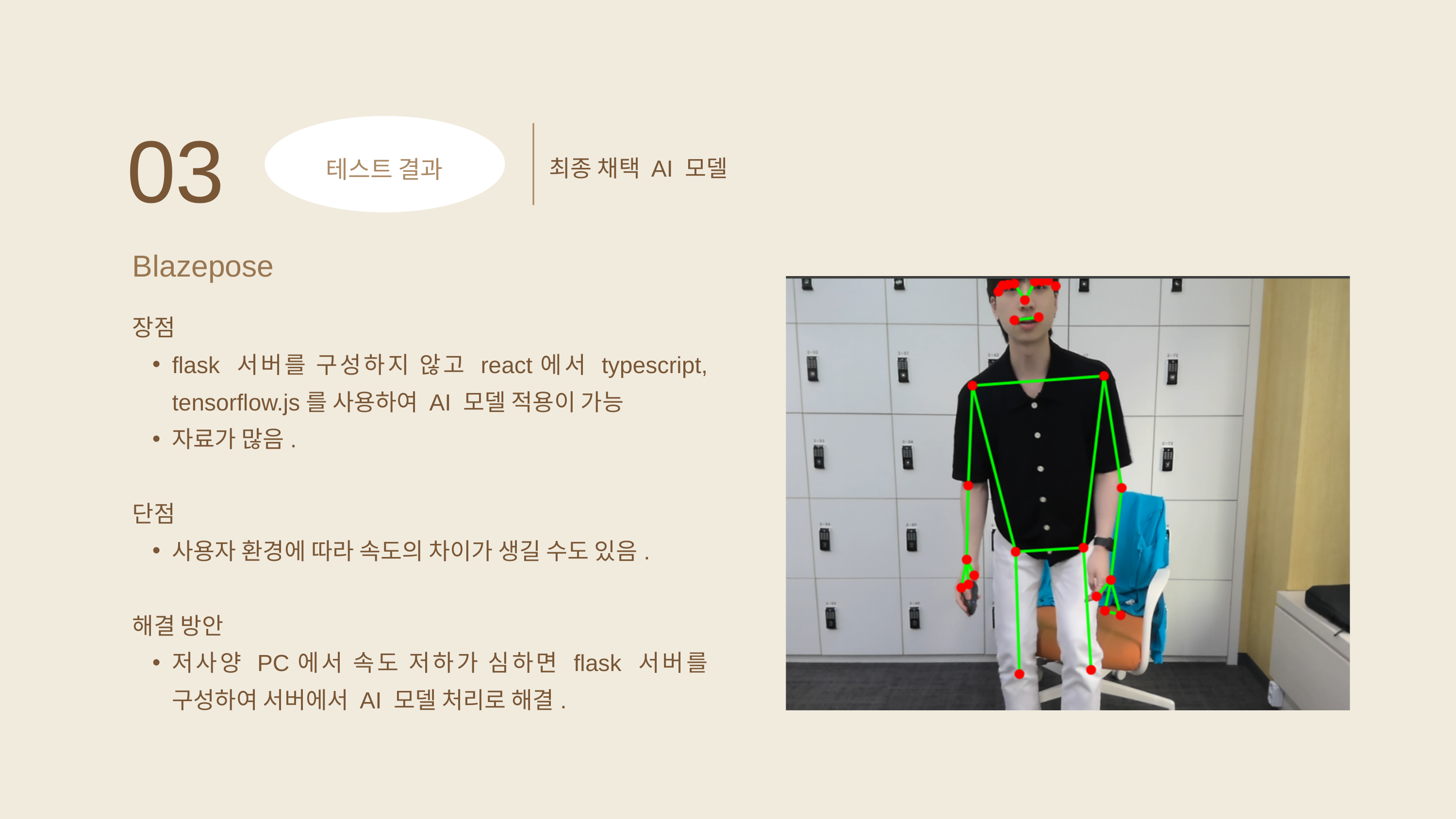

03

테스트 결과
최종 채택 AI 모델
Blazepose

장점
flask 서버를 구성하지 않고 react에서 typescript, tensorflow.js를 사용하여 AI 모델 적용이 가능
자료가 많음.

단점
사용자 환경에 따라 속도의 차이가 생길 수도 있음.

해결 방안
저사양 PC에서 속도 저하가 심하면 flask 서버를 구성하여 서버에서 AI 모델 처리로 해결.